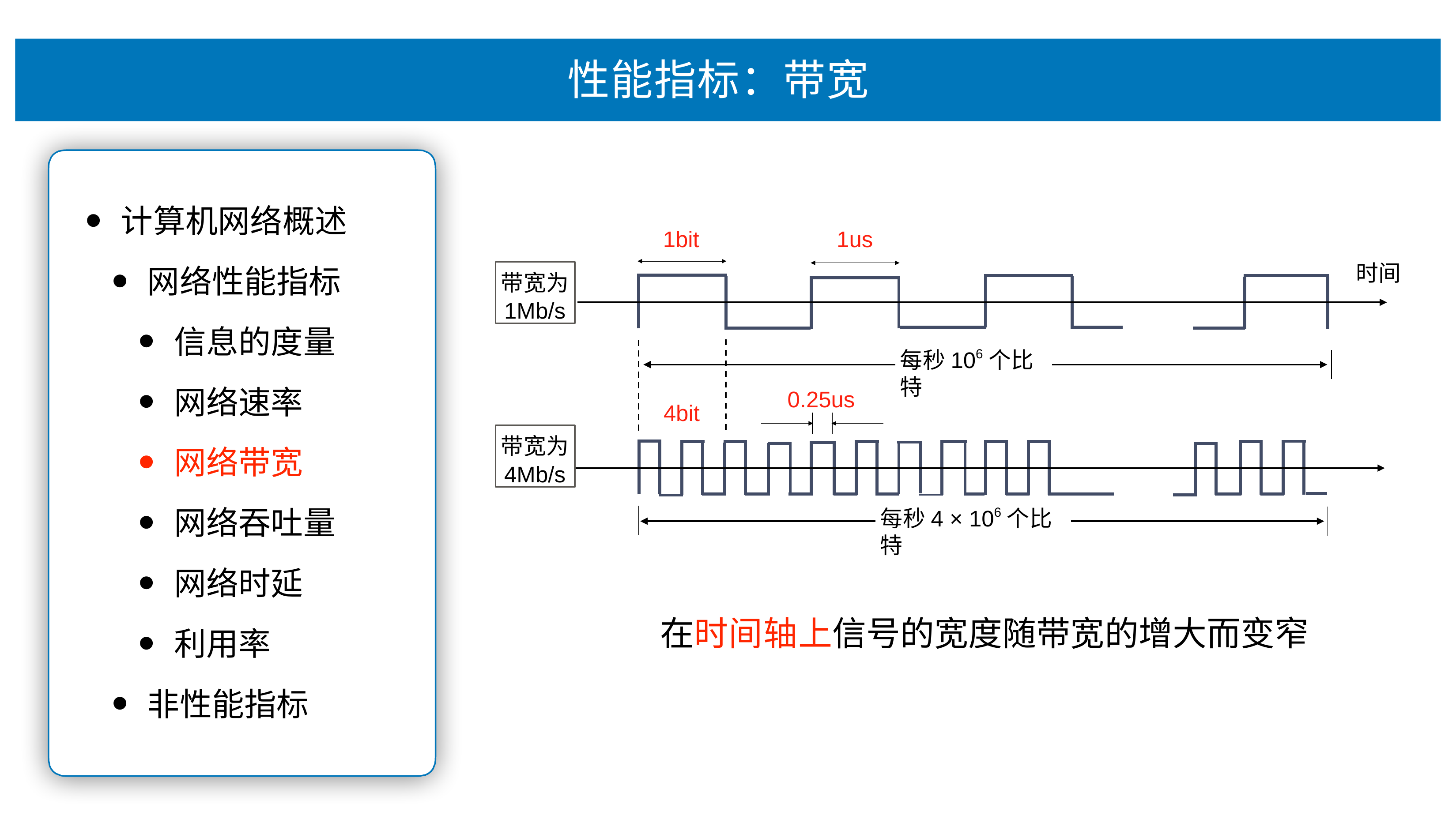

# 性能指标：带宽

计算机⽹络概述
⽹络性能指标
信息的度量
⽹络速率
⽹络带宽
⽹络吞吐量
⽹络时延
利⽤率
⾮性能指标
1bit
1us
时间

带宽为
1Mb/s

每秒106个⽐特

0.25us
4bit

带宽为
4Mb/s

每秒4 × 106个⽐特

在时间轴上信号的宽度随带宽的增⼤⽽变窄